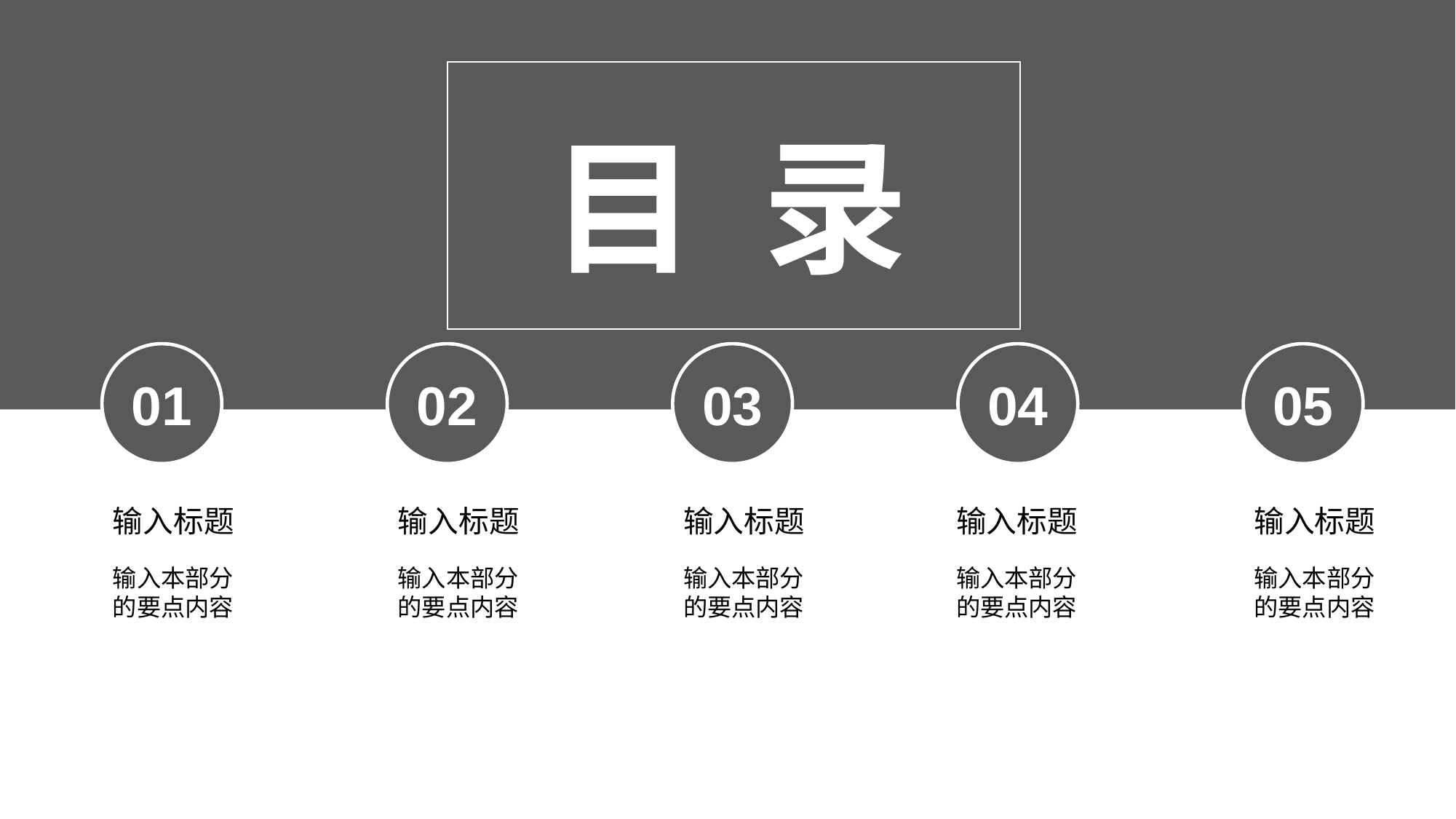

目  录
01
02
03
04
05
输入标题
输入标题
输入标题
输入标题
输入标题
输入本部分的要点内容
输入本部分的要点内容
输入本部分的要点内容
输入本部分的要点内容
输入本部分的要点内容